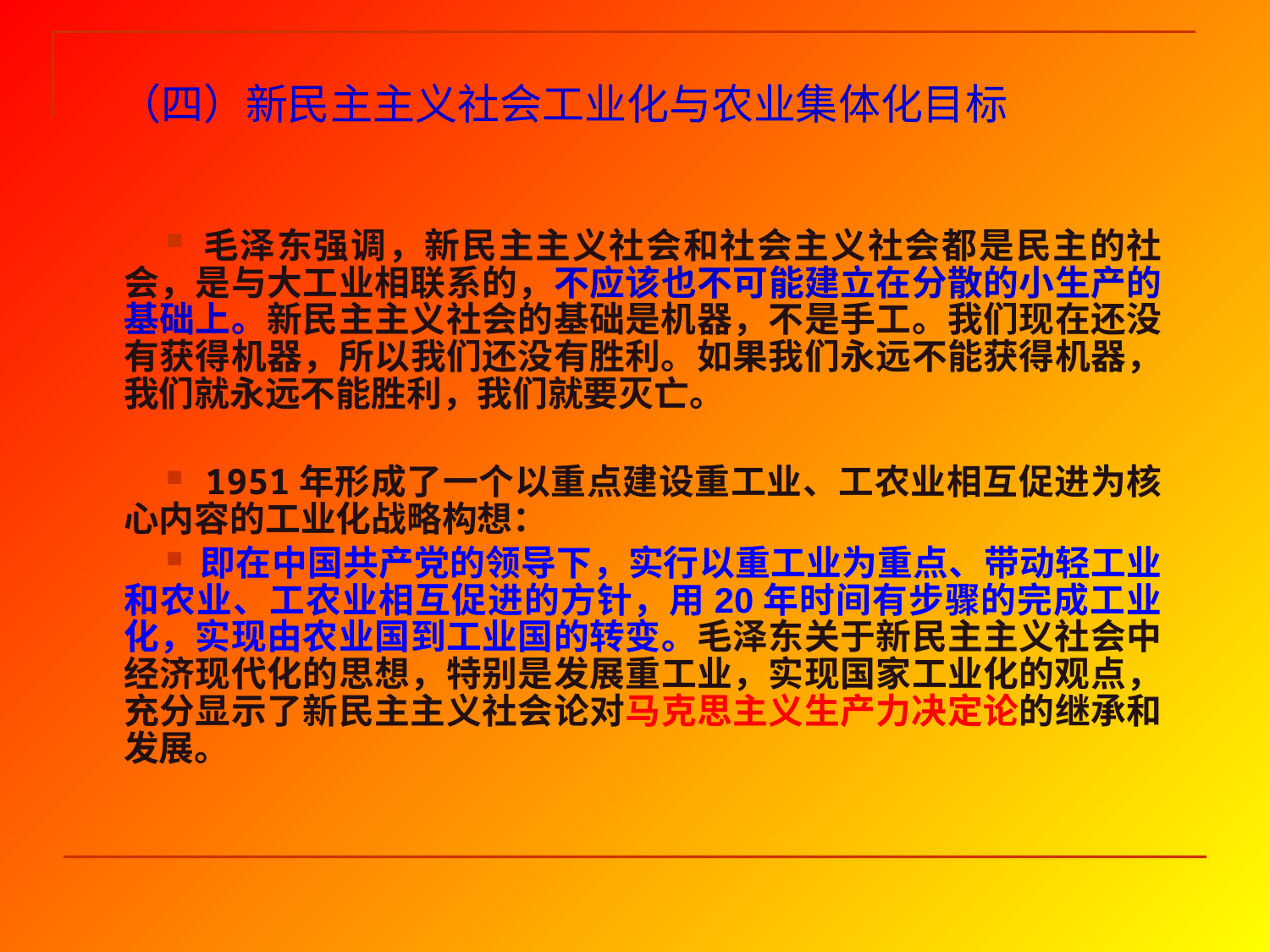

# （四）新民主主义社会工业化与农业集体化目标
 毛泽东强调，新民主主义社会和社会主义社会都是民主的社会，是与大工业相联系的，不应该也不可能建立在分散的小生产的基础上。新民主主义社会的基础是机器，不是手工。我们现在还没有获得机器，所以我们还没有胜利。如果我们永远不能获得机器，我们就永远不能胜利，我们就要灭亡。

 1951年形成了一个以重点建设重工业、工农业相互促进为核心内容的工业化战略构想：
 即在中国共产党的领导下，实行以重工业为重点、带动轻工业和农业、工农业相互促进的方针，用20年时间有步骤的完成工业化，实现由农业国到工业国的转变。毛泽东关于新民主主义社会中经济现代化的思想，特别是发展重工业，实现国家工业化的观点，充分显示了新民主主义社会论对马克思主义生产力决定论的继承和发展。